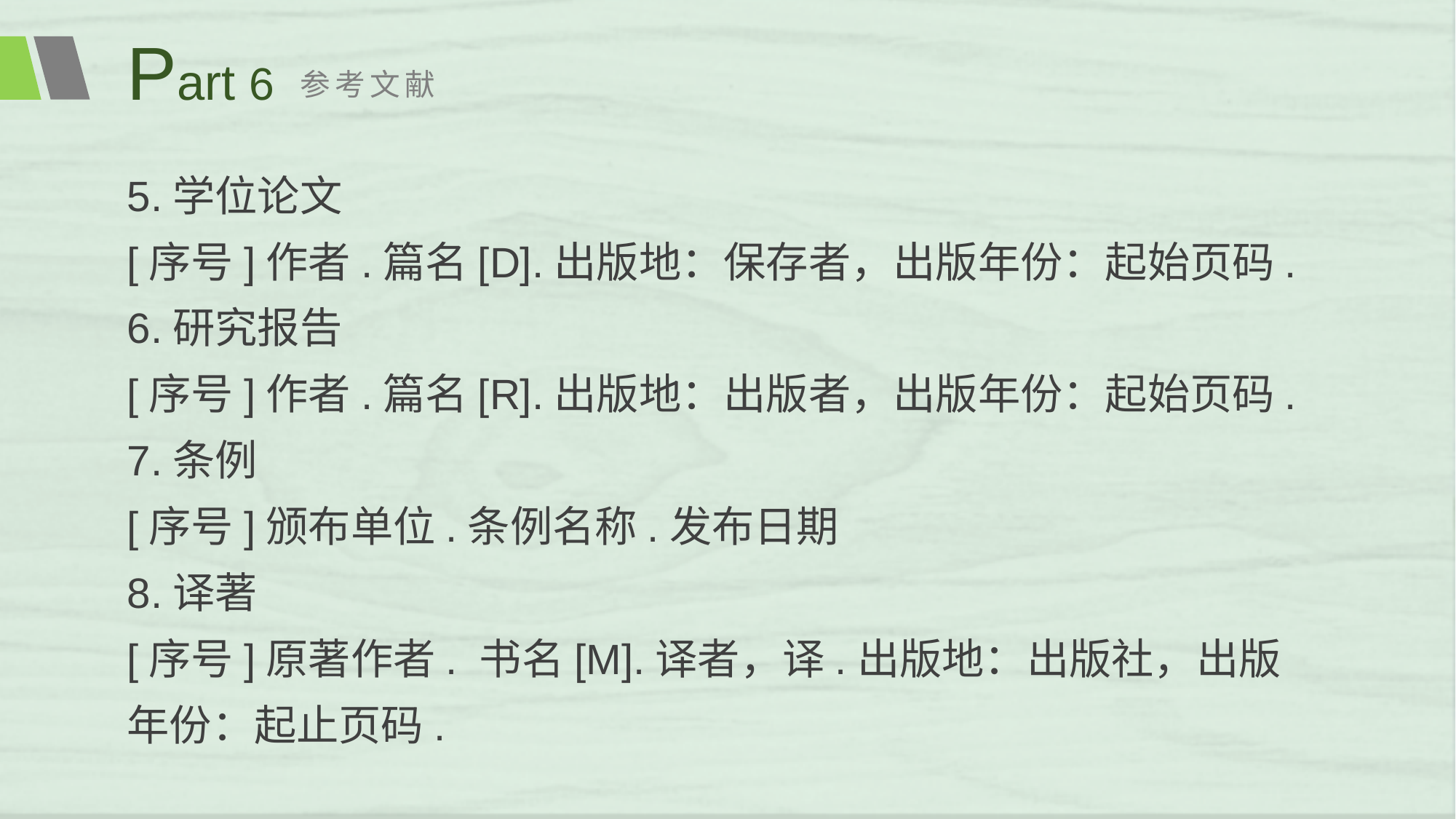

Part 6
参考文献

5.学位论文
[序号]作者.篇名[D].出版地：保存者，出版年份：起始页码.
6.研究报告
[序号]作者.篇名[R].出版地：出版者，出版年份：起始页码.
7.条例
[序号]颁布单位.条例名称.发布日期
8.译著
[序号]原著作者. 书名[M].译者，译.出版地：出版社，出版年份：起止页码.